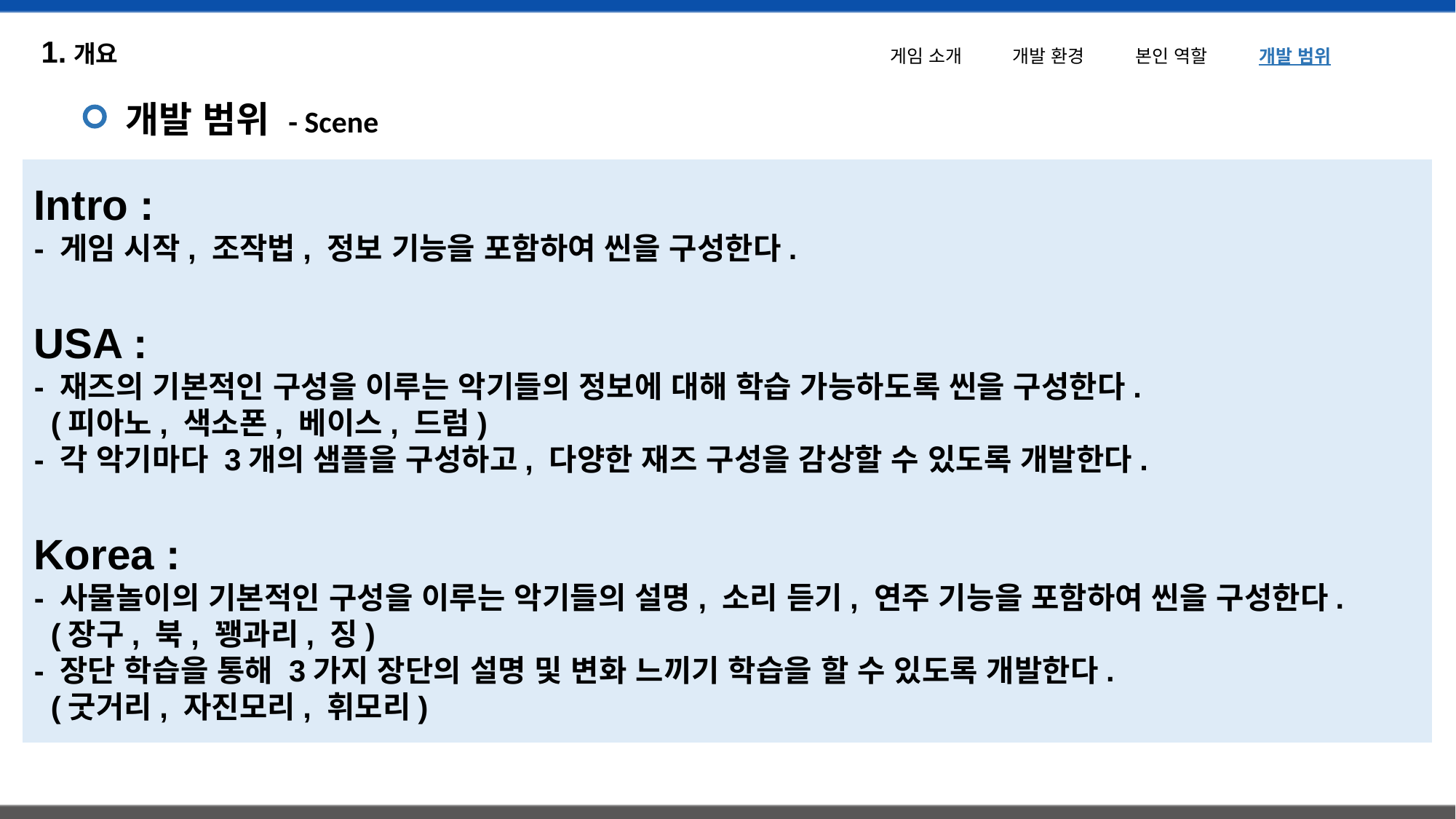

1.개요
게임 소개          개발 환경          본인 역할          개발 범위
개발 범위 - Scene

Intro :
- 게임 시작, 조작법, 정보 기능을 포함하여 씬을 구성한다.

USA :
- 재즈의 기본적인 구성을 이루는 악기들의 정보에 대해 학습 가능하도록 씬을 구성한다.
  (피아노, 색소폰, 베이스, 드럼)
- 각 악기마다 3개의 샘플을 구성하고, 다양한 재즈 구성을 감상할 수 있도록 개발한다.

Korea :
- 사물놀이의 기본적인 구성을 이루는 악기들의 설명, 소리 듣기, 연주 기능을 포함하여 씬을 구성한다.
  (장구, 북, 꽹과리, 징)
- 장단 학습을 통해 3가지 장단의 설명 및 변화 느끼기 학습을 할 수 있도록 개발한다.
  (굿거리, 자진모리, 휘모리)